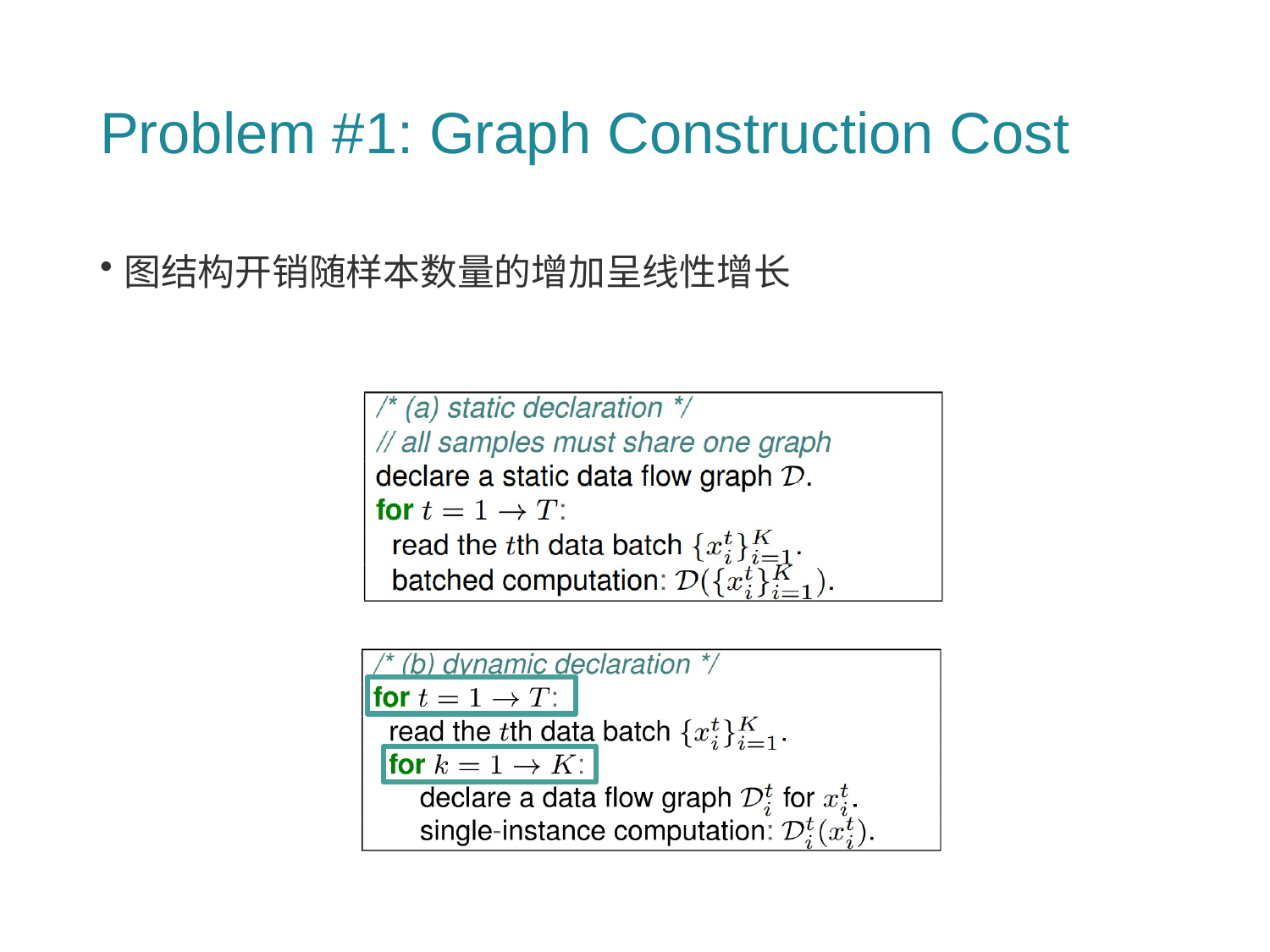

# Problem #1: Graph Construction Cost
图结构开销随样本数量的增加呈线性增长